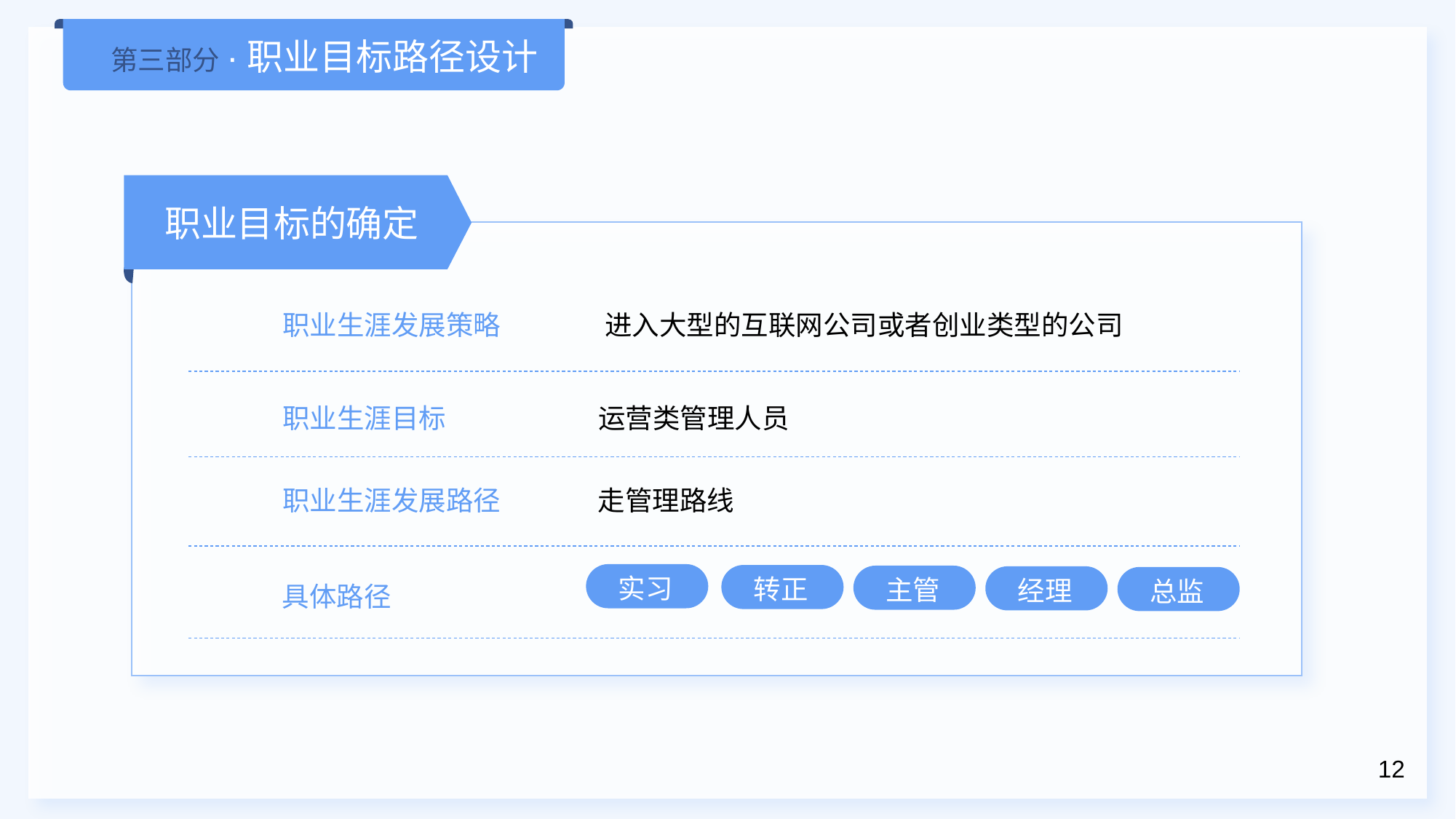

第三部分·职业目标路径设计

职业目标的确定

职业生涯发展策略
进入大型的互联网公司或者创业类型的公司
职业生涯目标
运营类管理人员
职业生涯发展路径
走管理路线

实习

转正

主管

经理

总监
具体路径
12